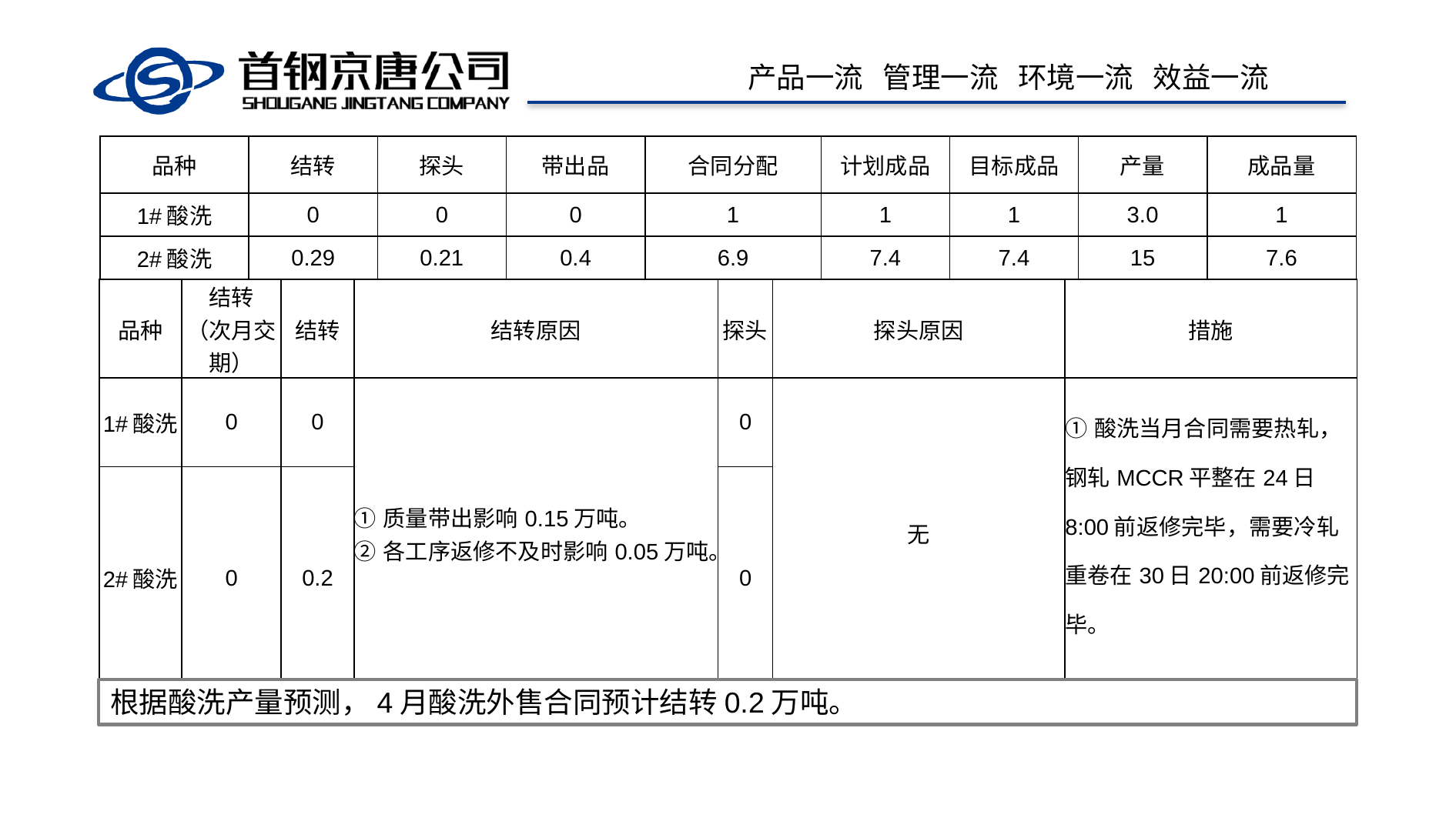

| 品种 | 结转 | 探头 | 带出品 | 合同分配 | 计划成品 | 目标成品 | 产量 | 成品量 |
| --- | --- | --- | --- | --- | --- | --- | --- | --- |
| 1#酸洗 | 0 | 0 | 0 | 1 | 1 | 1 | 3.0 | 1 |
| 2#酸洗 | 0.29 | 0.21 | 0.4 | 6.9 | 7.4 | 7.4 | 15 | 7.6 |
| 品种 | 结转 （次月交期） | 结转 | 结转原因 | 探头 | 探头原因 | 措施 |
| --- | --- | --- | --- | --- | --- | --- |
| 1#酸洗 | 0 | 0 | ①质量带出影响0.15万吨。 ②各工序返修不及时影响0.05万吨。 | 0 | 无 | ①酸洗当月合同需要热轧，钢轧MCCR平整在24日8:00前返修完毕，需要冷轧重卷在30日20:00前返修完毕。 |
| 2#酸洗 | 0 | 0.2 |  | 0 |  |  |
根据酸洗产量预测，4月酸洗外售合同预计结转0.2万吨。